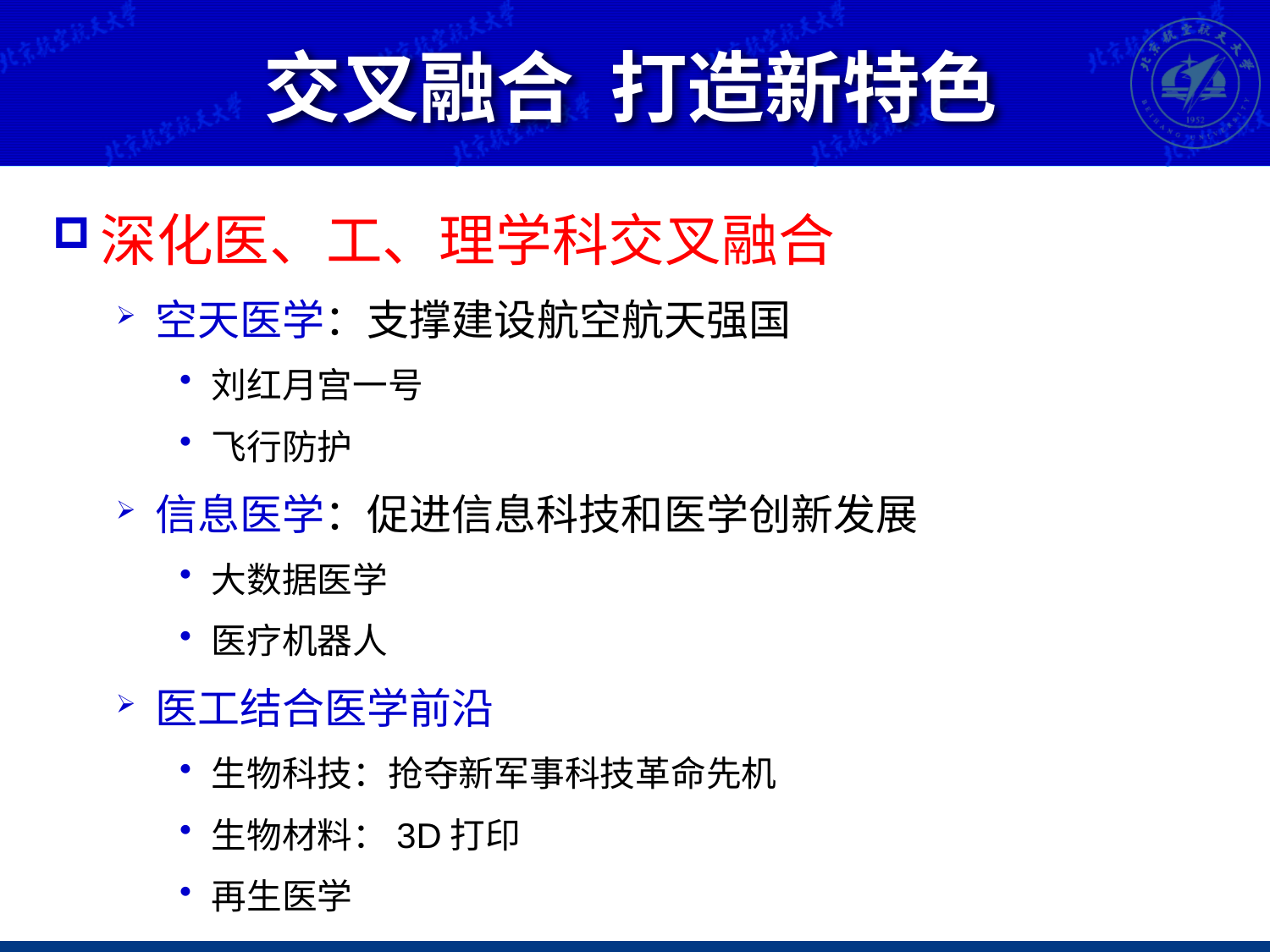

# 交叉融合  打造新特色
深化医、工、理学科交叉融合
空天医学：支撑建设航空航天强国
刘红月宫一号
飞行防护
信息医学：促进信息科技和医学创新发展
大数据医学
医疗机器人
医工结合医学前沿
生物科技：抢夺新军事科技革命先机
生物材料：3D打印
再生医学